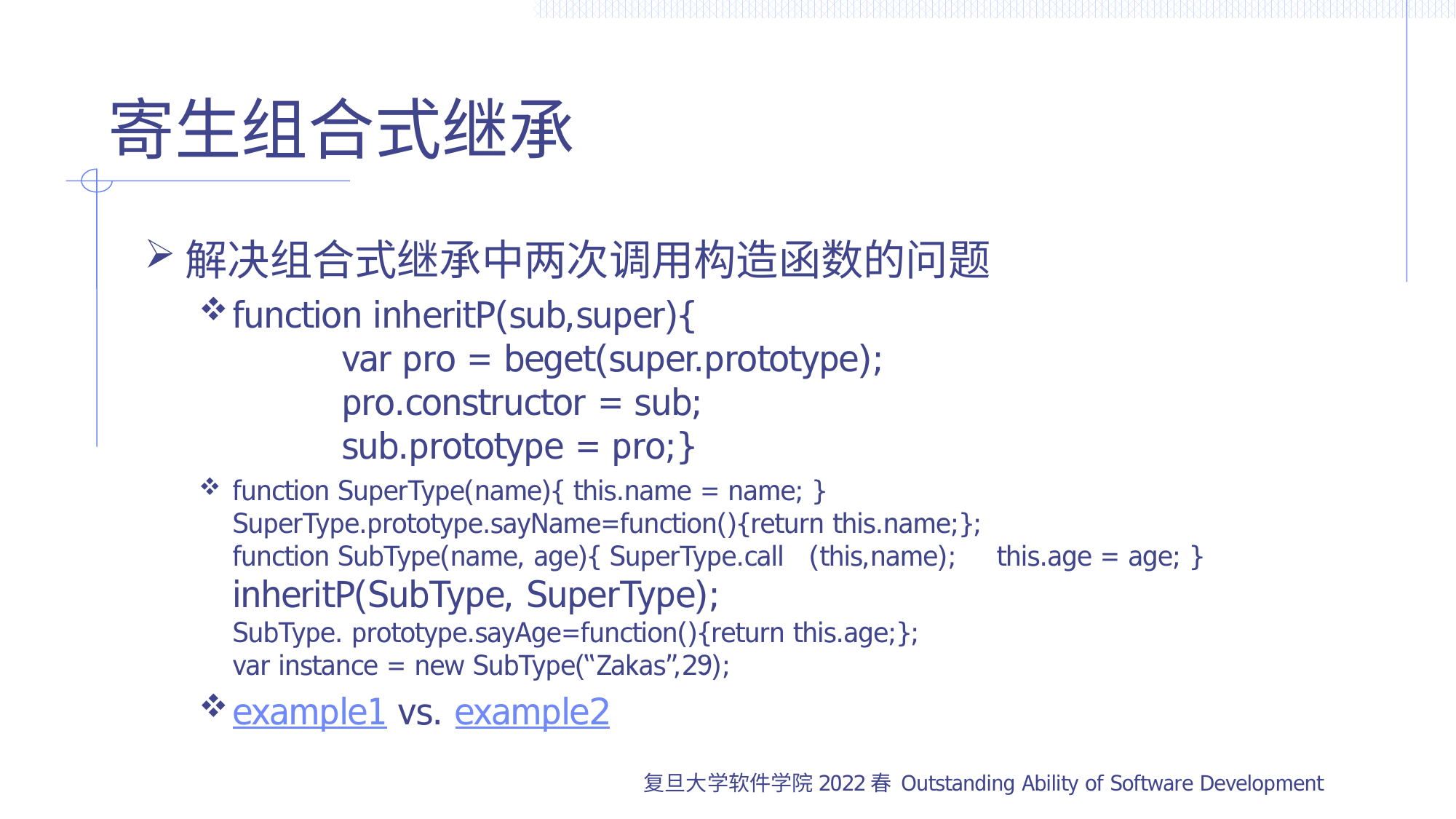

# 寄生组合式继承
解决组合式继承中两次调用构造函数的问题
function inheritP(sub,super){
	var pro = beget(super.prototype);
	pro.constructor = sub;
	sub.prototype = pro;}
function SuperType(name){ this.name = name; }
SuperType.prototype.sayName=function(){return this.name;};
function SubType(name, age){ SuperType.call   (this,name);	this.age = age; }
inheritP(SubType, SuperType);
SubType. prototype.sayAge=function(){return this.age;};
var instance = new SubType(“Zakas”,29);
example1 vs. example2